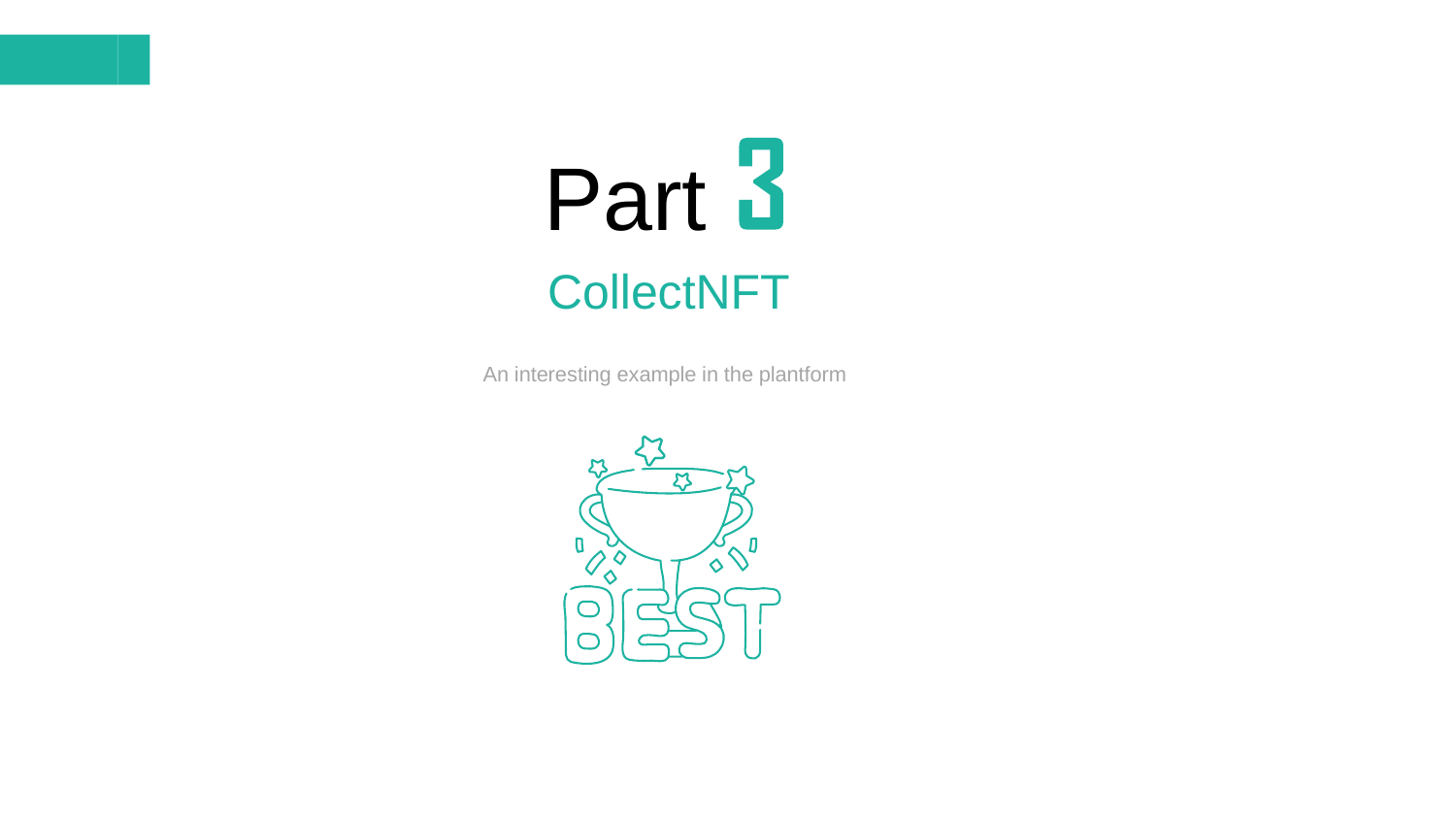

Part
CollectNFT
An interesting example in the plantform

行业PPT模板http://www.1ppt.com/hangye/